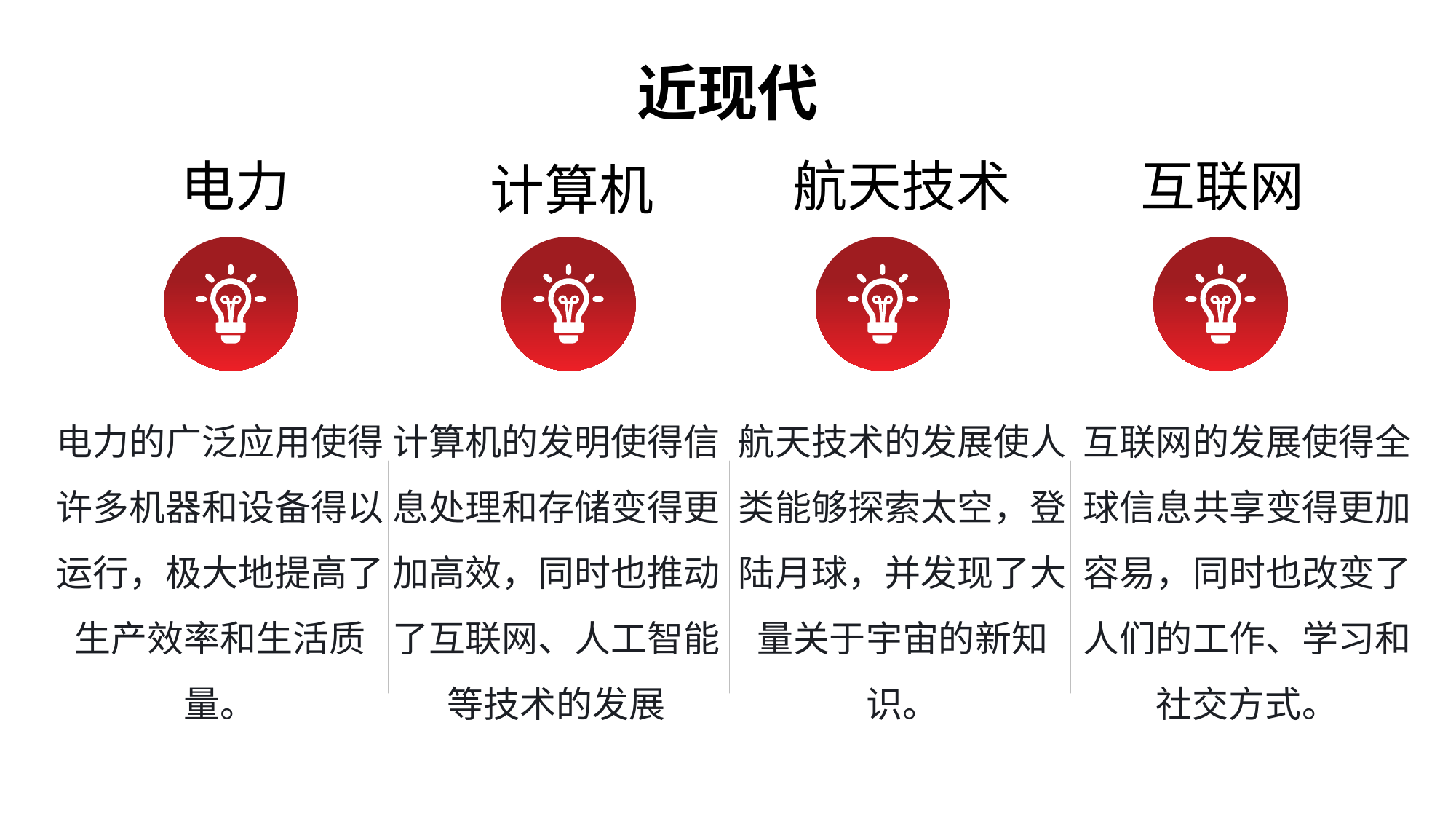

近现代
    电力
互联网
航天技术
    计算机

电力的广泛应用使得许多机器和设备得以运行，极大地提高了生产效率和生活质量。
航天技术的发展使人类能够探索太空，登陆月球，并发现了大量关于宇宙的新知识。
互联网的发展使得全球信息共享变得更加容易，同时也改变了人们的工作、学习和社交方式。
计算机的发明使得信息处理和存储变得更加高效，同时也推动了互联网、人工智能等技术的发展